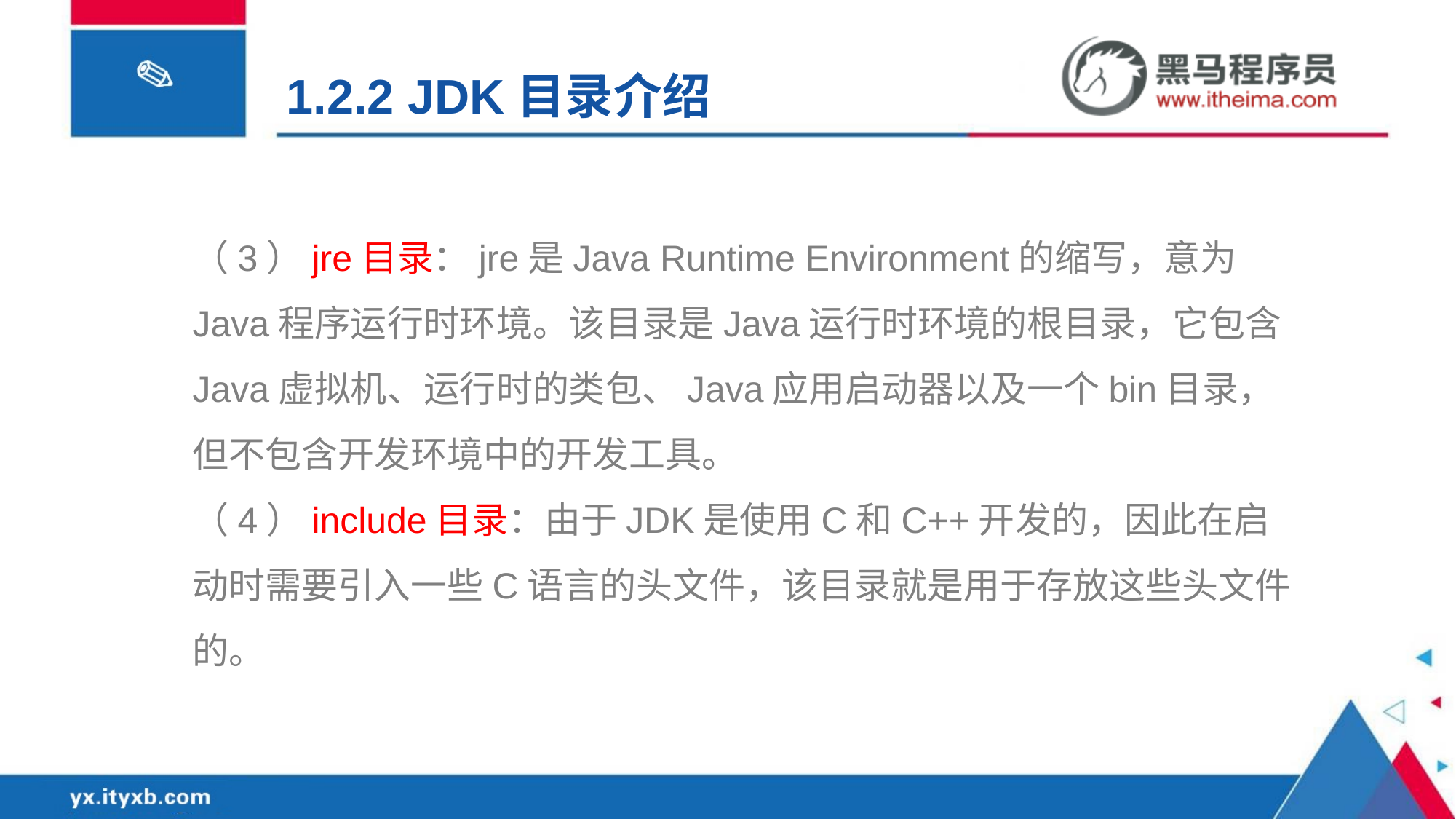

1.2.2 JDK目录介绍
（3）jre目录：jre是Java Runtime Environment的缩写，意为Java程序运行时环境。该目录是Java运行时环境的根目录，它包含Java虚拟机、运行时的类包、Java应用启动器以及一个bin目录，但不包含开发环境中的开发工具。
（4）include目录：由于JDK是使用C和C++开发的，因此在启动时需要引入一些C语言的头文件，该目录就是用于存放这些头文件的。